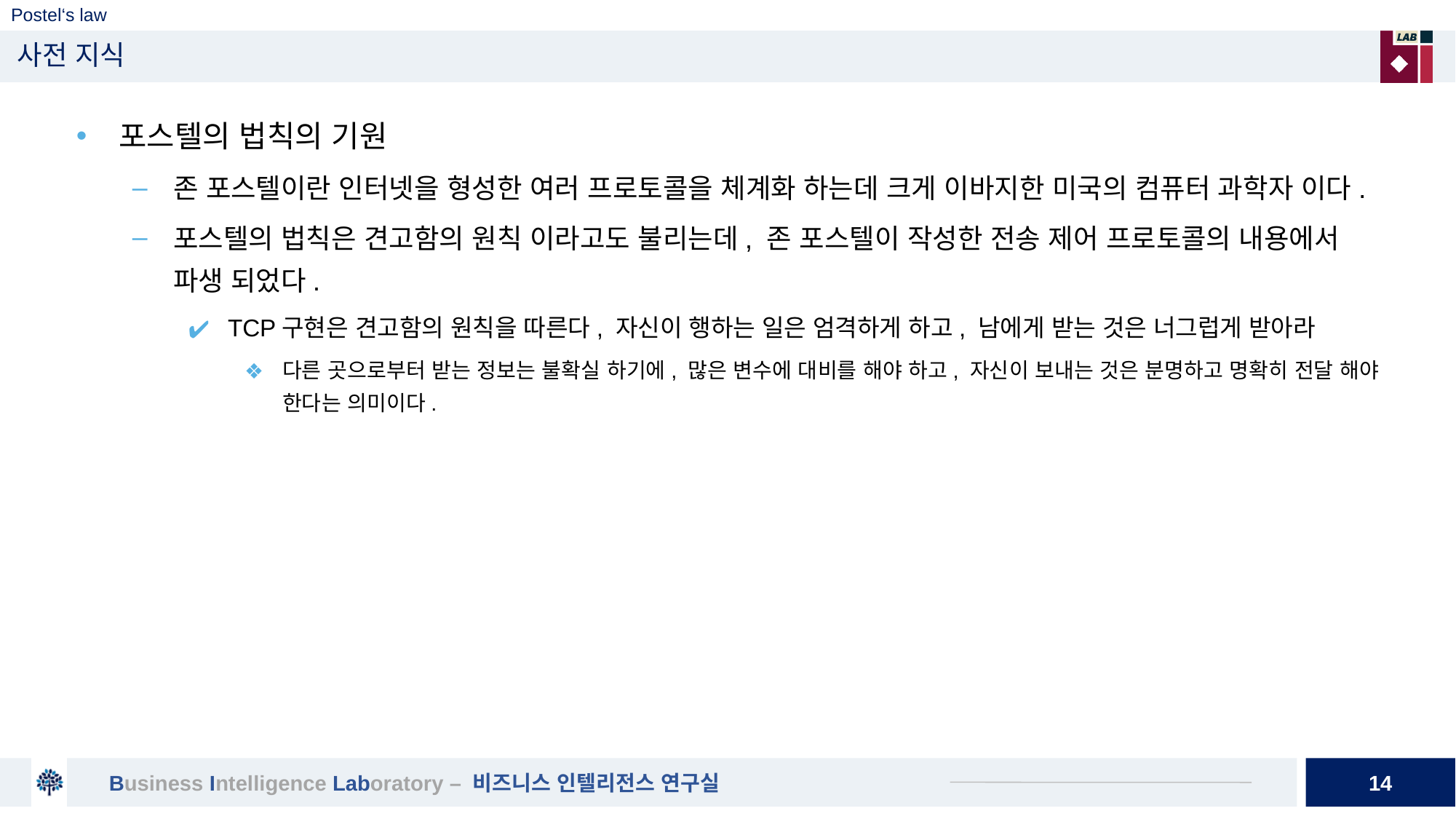

# Postel‘s law
사전 지식
포스텔의 법칙의 기원
존 포스텔이란 인터넷을 형성한 여러 프로토콜을 체계화 하는데 크게 이바지한 미국의 컴퓨터 과학자 이다.
포스텔의 법칙은 견고함의 원칙 이라고도 불리는데, 존 포스텔이 작성한 전송 제어 프로토콜의 내용에서 파생 되었다.
TCP구현은 견고함의 원칙을 따른다, 자신이 행하는 일은 엄격하게 하고, 남에게 받는 것은 너그럽게 받아라
다른 곳으로부터 받는 정보는 불확실 하기에, 많은 변수에 대비를 해야 하고, 자신이 보내는 것은 분명하고 명확히 전달 해야 한다는 의미이다.
14